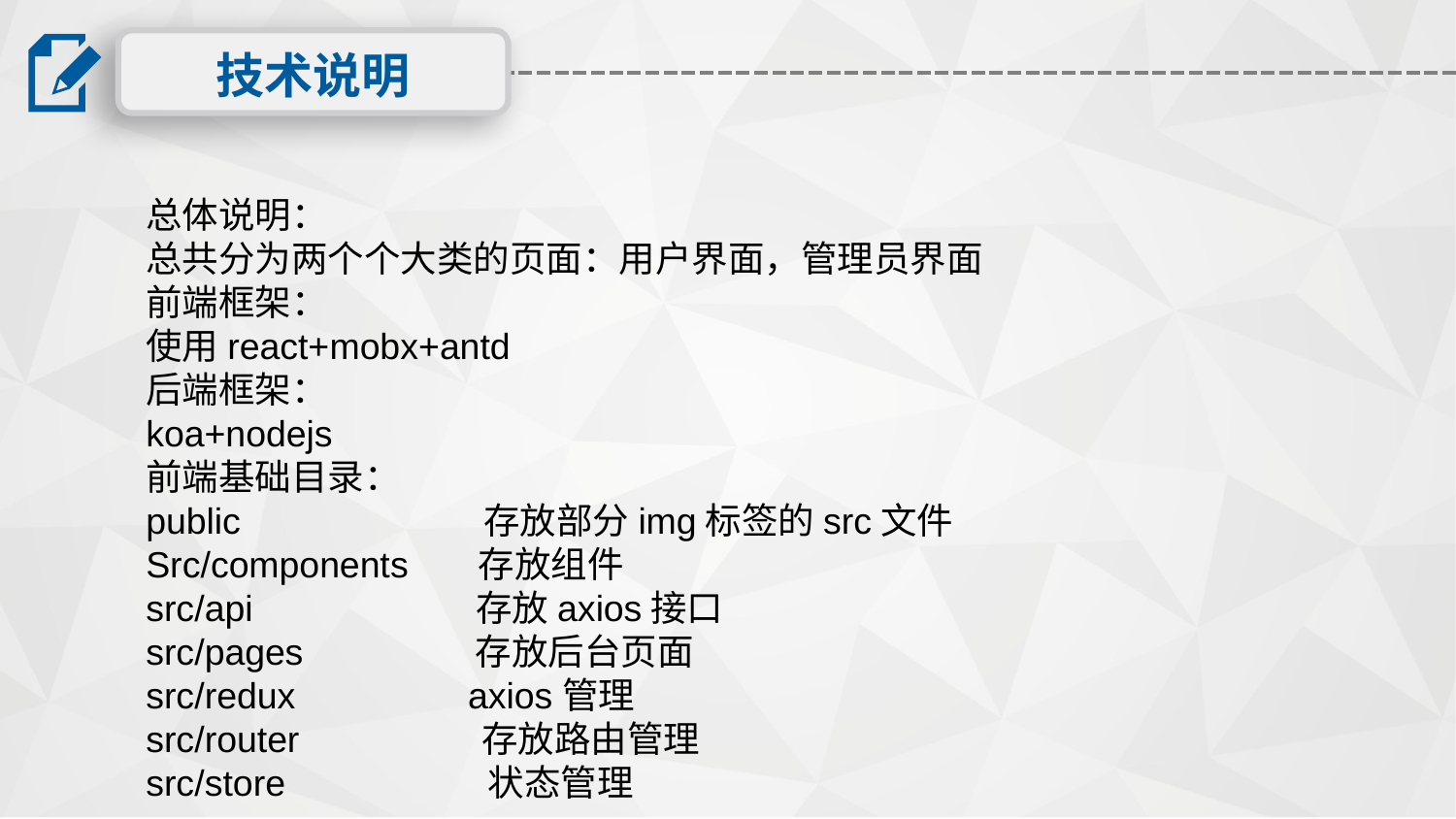

技术说明
总体说明：
总共分为两个个大类的页面：用户界面，管理员界面
前端框架：
使用react+mobx+antd
后端框架：
koa+nodejs
前端基础目录：
public                       存放部分img标签的src文件
Src/components      存放组件
src/api                     存放axios接口
src/pages                存放后台页面
src/redux                 axios管理
src/router                 存放路由管理
src/store                   状态管理